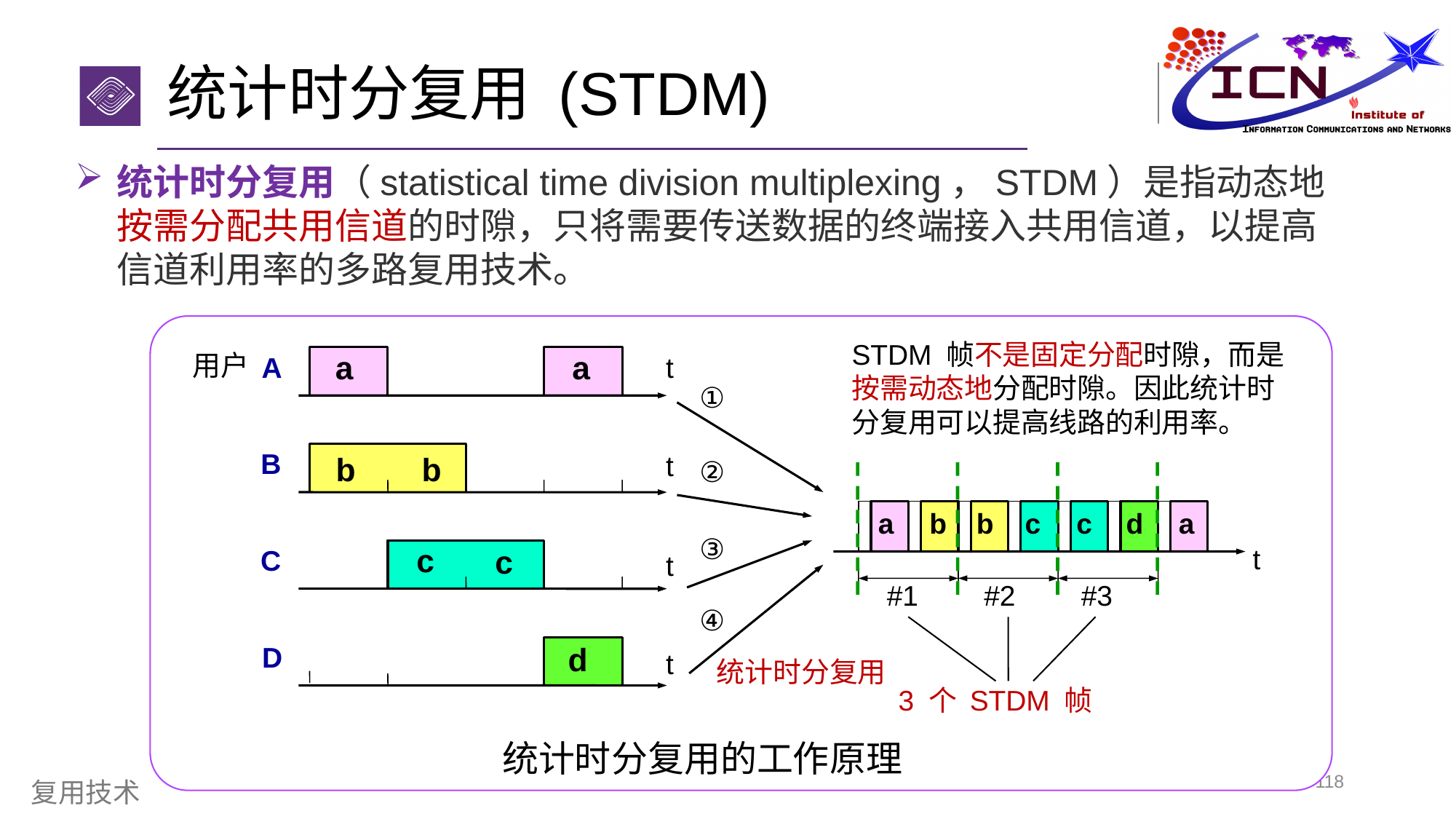

# 统计时分复用 (STDM)
统计时分复用（statistical time division multiplexing，STDM）是指动态地按需分配共用信道的时隙，只将需要传送数据的终端接入共用信道，以提高信道利用率的多路复用技术。

STDM 帧不是固定分配时隙，而是按需动态地分配时隙。因此统计时分复用可以提高线路的利用率。
a
a
用户
A
t

①

B
t
b

b
②

a
b
b
c
c
d
a

③
c
t
c
C

t

#1
#2
#3

④

d
D

t
统计时分复用

3 个 STDM 帧

统计时分复用的工作原理
118
复用技术